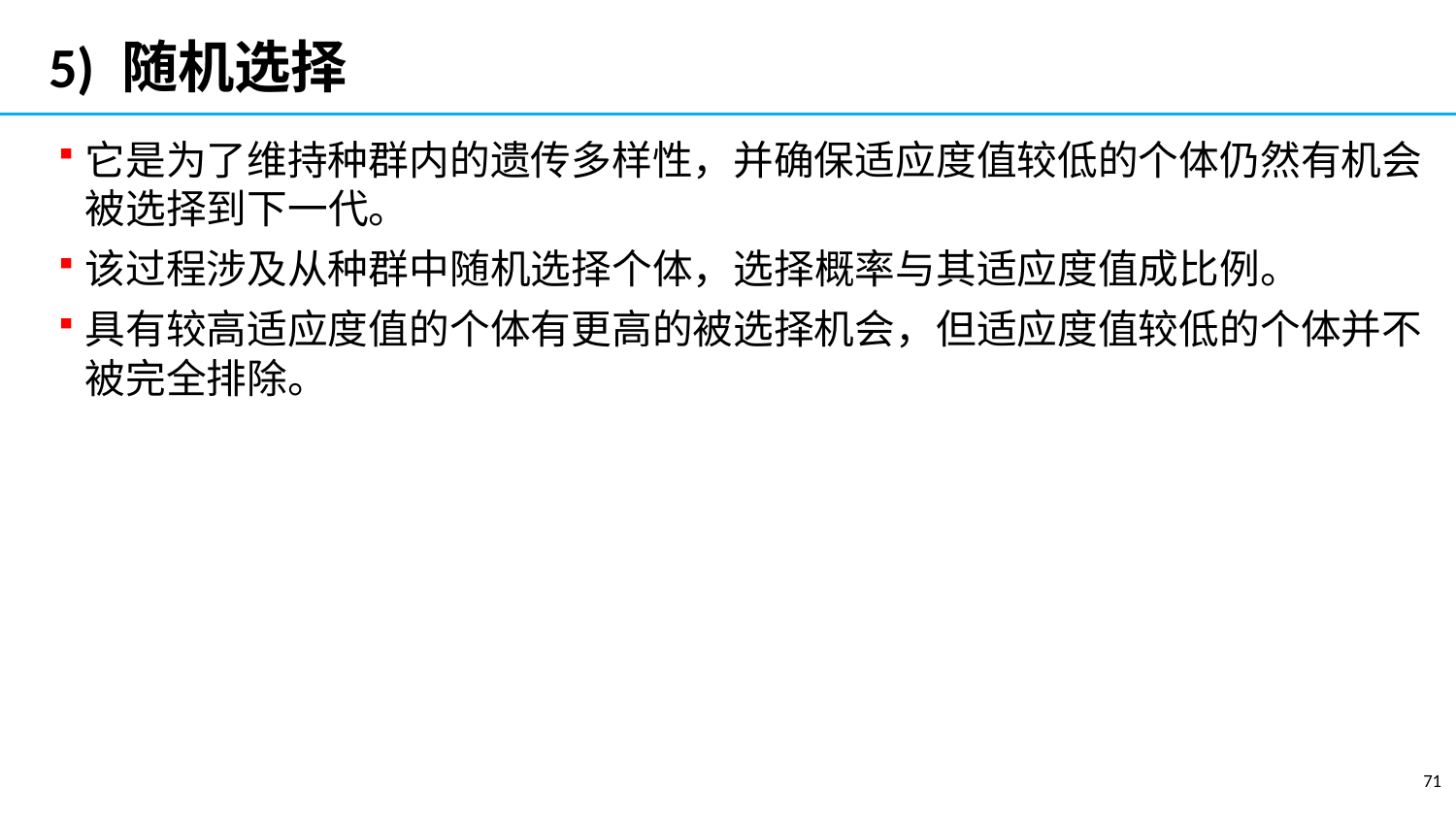

# 5) 随机选择

它是为了维持种群内的遗传多样性，并确保适应度值较低的个体仍然有机会被选择到下一代。
该过程涉及从种群中随机选择个体，选择概率与其适应度值成比例。
具有较高适应度值的个体有更高的被选择机会，但适应度值较低的个体并不被完全排除。

71